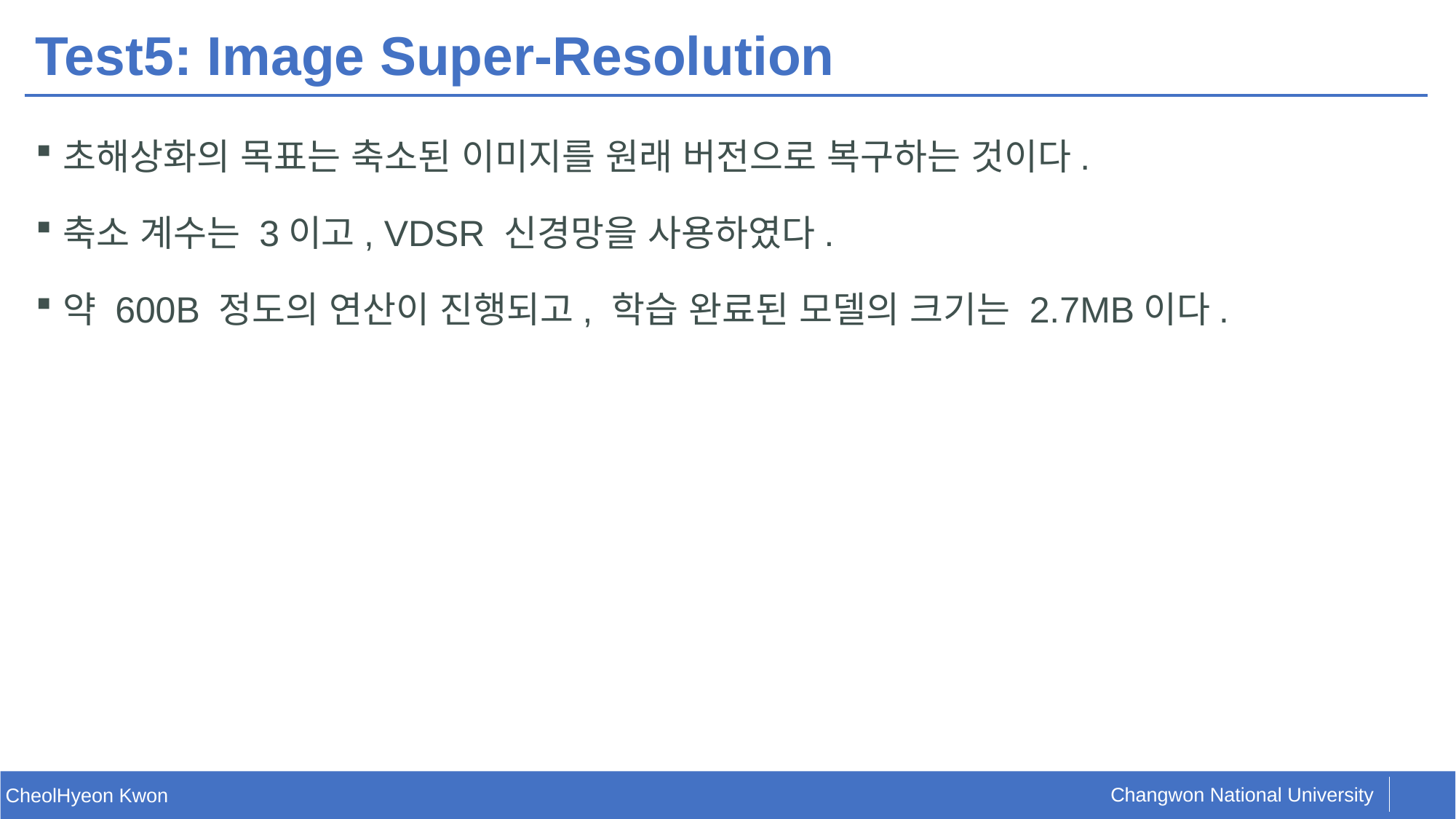

# Test5: Image Super-Resolution
초해상화의 목표는 축소된 이미지를 원래 버전으로 복구하는 것이다.
축소 계수는 3이고, VDSR 신경망을 사용하였다.
약 600B 정도의 연산이 진행되고, 학습 완료된 모델의 크기는 2.7MB이다.